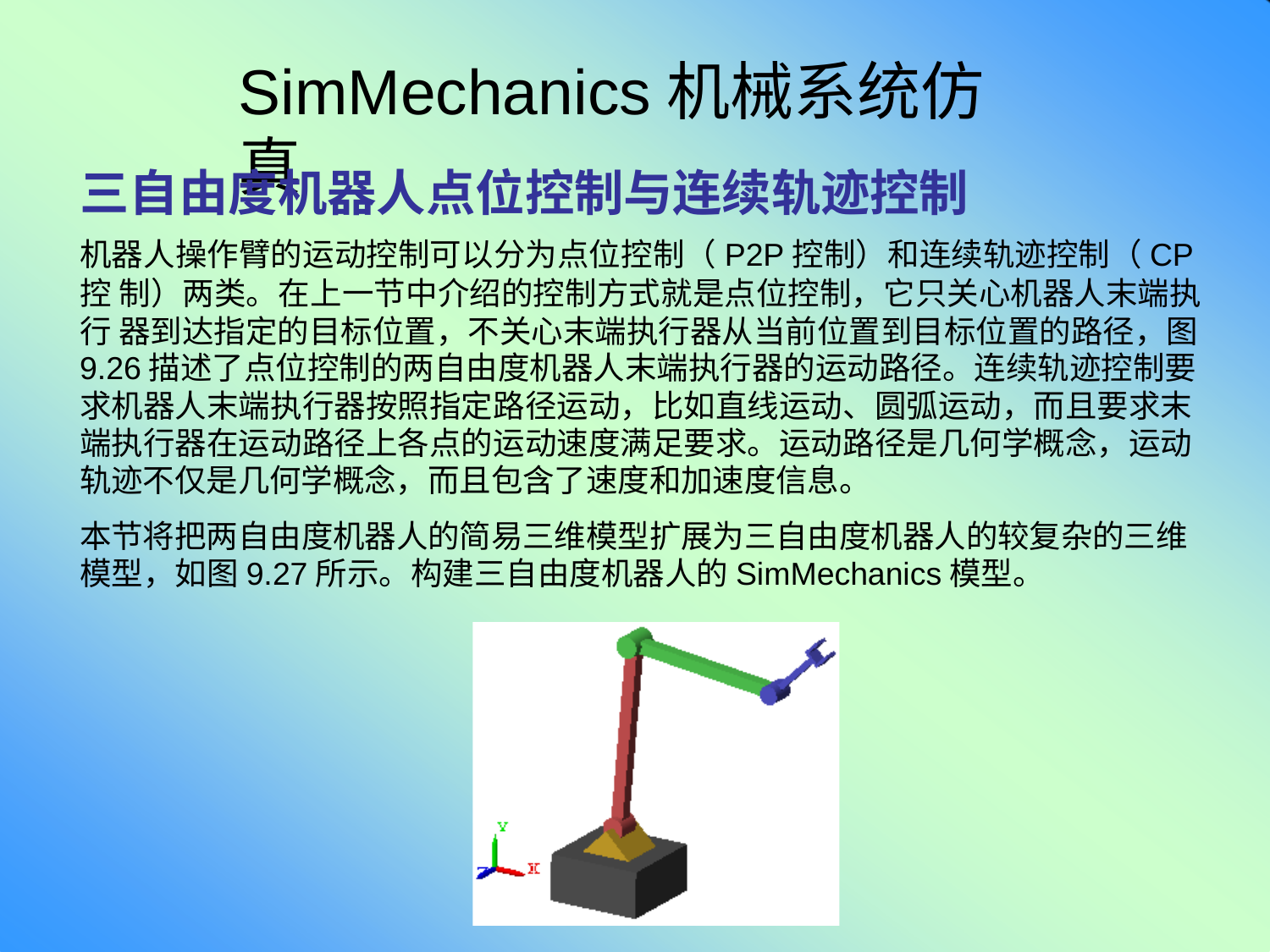

# SimMechanics机械系统仿真
三自由度机器人点位控制与连续轨迹控制
机器人操作臂的运动控制可以分为点位控制（P2P控制）和连续轨迹控制（CP控 制）两类。在上一节中介绍的控制方式就是点位控制，它只关心机器人末端执行 器到达指定的目标位置，不关心末端执行器从当前位置到目标位置的路径，图
9.26描述了点位控制的两自由度机器人末端执行器的运动路径。连续轨迹控制要
求机器人末端执行器按照指定路径运动，比如直线运动、圆弧运动，而且要求末 端执行器在运动路径上各点的运动速度满足要求。运动路径是几何学概念，运动 轨迹不仅是几何学概念，而且包含了速度和加速度信息。
本节将把两自由度机器人的简易三维模型扩展为三自由度机器人的较复杂的三维
模型，如图9.27所示。构建三自由度机器人的SimMechanics模型。